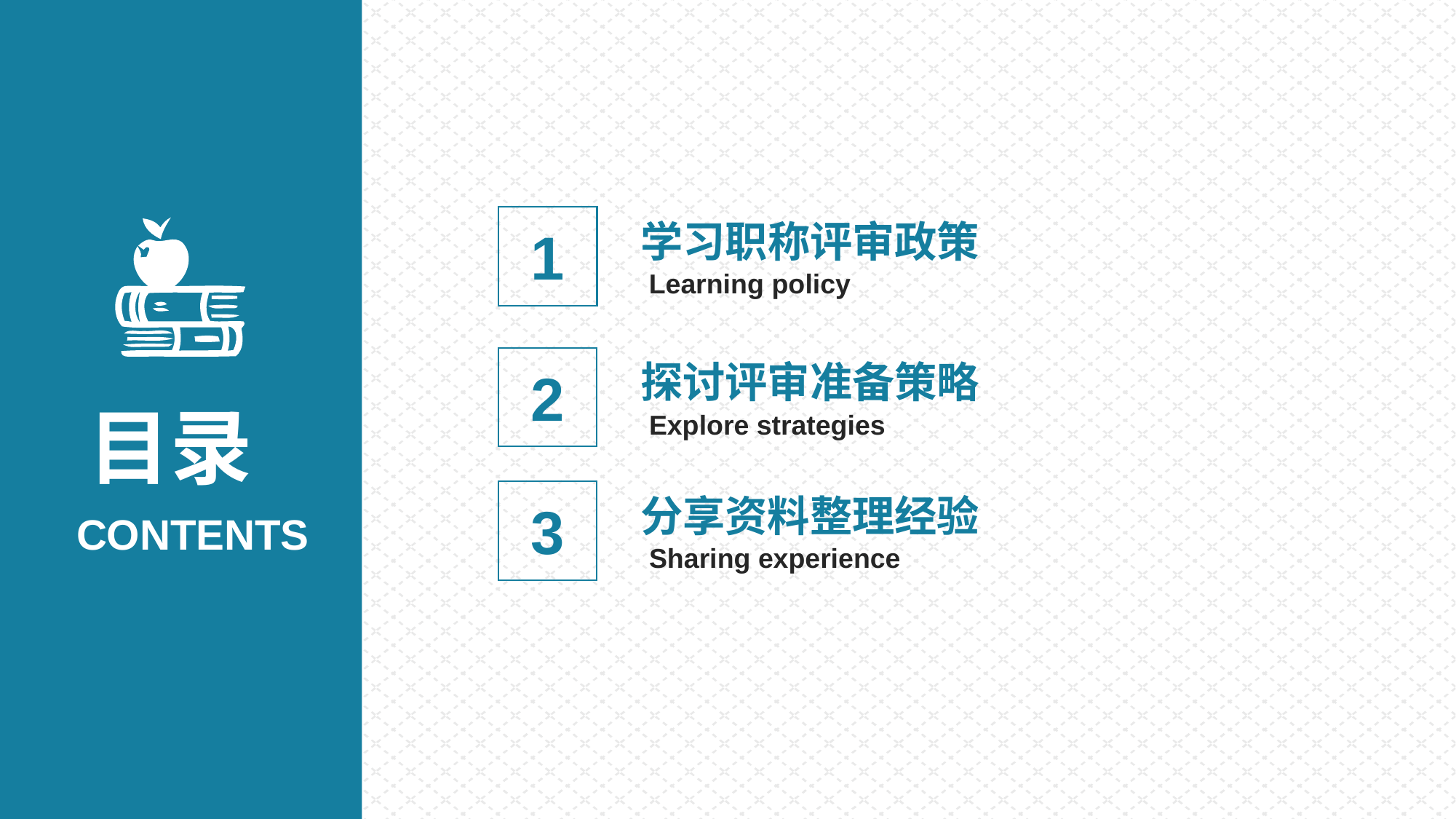

1
学习职称评审政策

Learning policy

2
探讨评审准备策略
目录
Explore strategies

3
分享资料整理经验
CONTENTS
Sharing experience